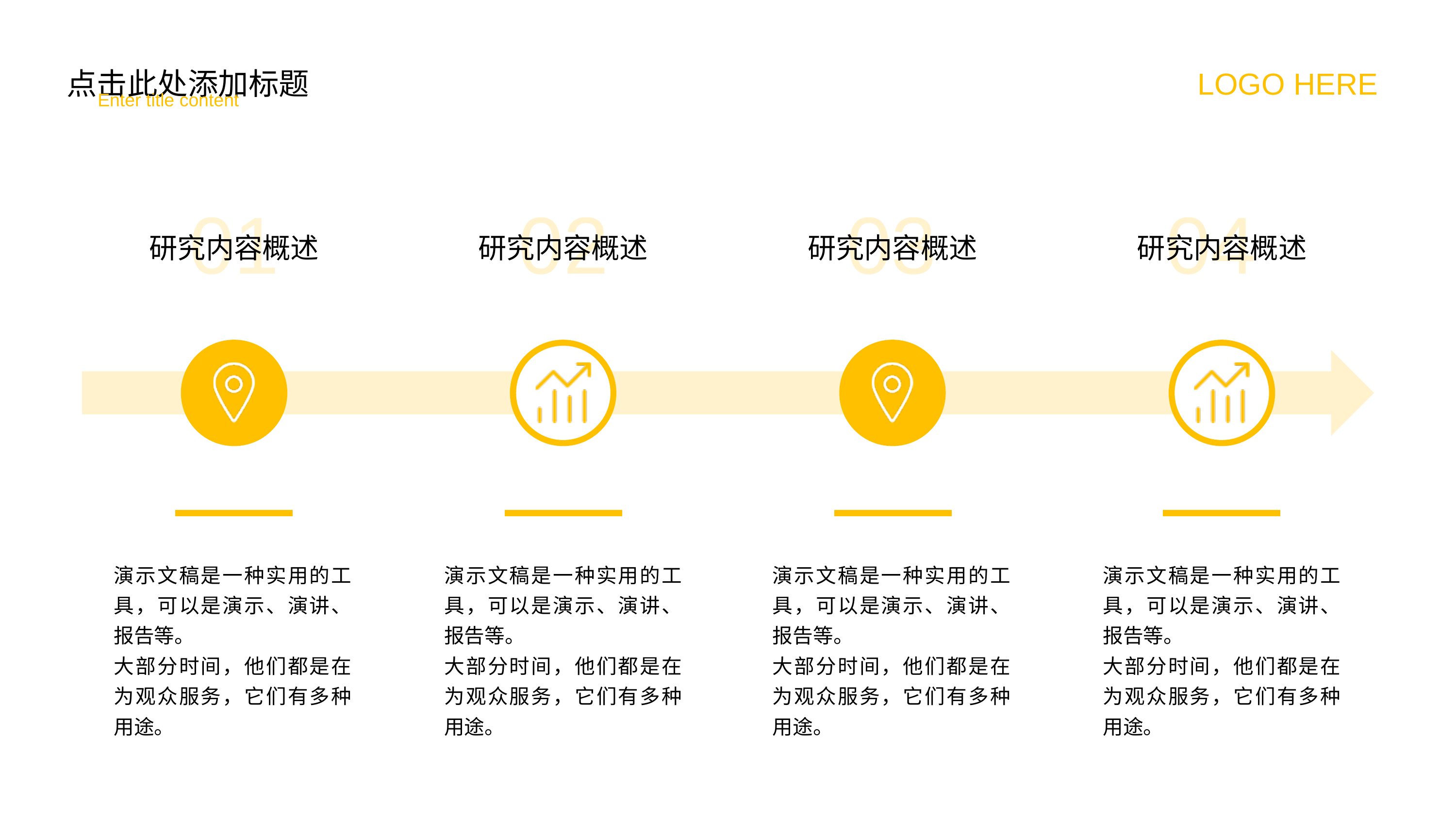

点击此处添加标题
LOGO HERE

Enter title content
01
02
03
04
研究内容概述
研究内容概述
研究内容概述
研究内容概述

演示文稿是一种实用的工具，可以是演示、演讲、报告等。
大部分时间，他们都是在为观众服务，它们有多种用途。
演示文稿是一种实用的工具，可以是演示、演讲、报告等。
大部分时间，他们都是在为观众服务，它们有多种用途。
演示文稿是一种实用的工具，可以是演示、演讲、报告等。
大部分时间，他们都是在为观众服务，它们有多种用途。
演示文稿是一种实用的工具，可以是演示、演讲、报告等。
大部分时间，他们都是在为观众服务，它们有多种用途。